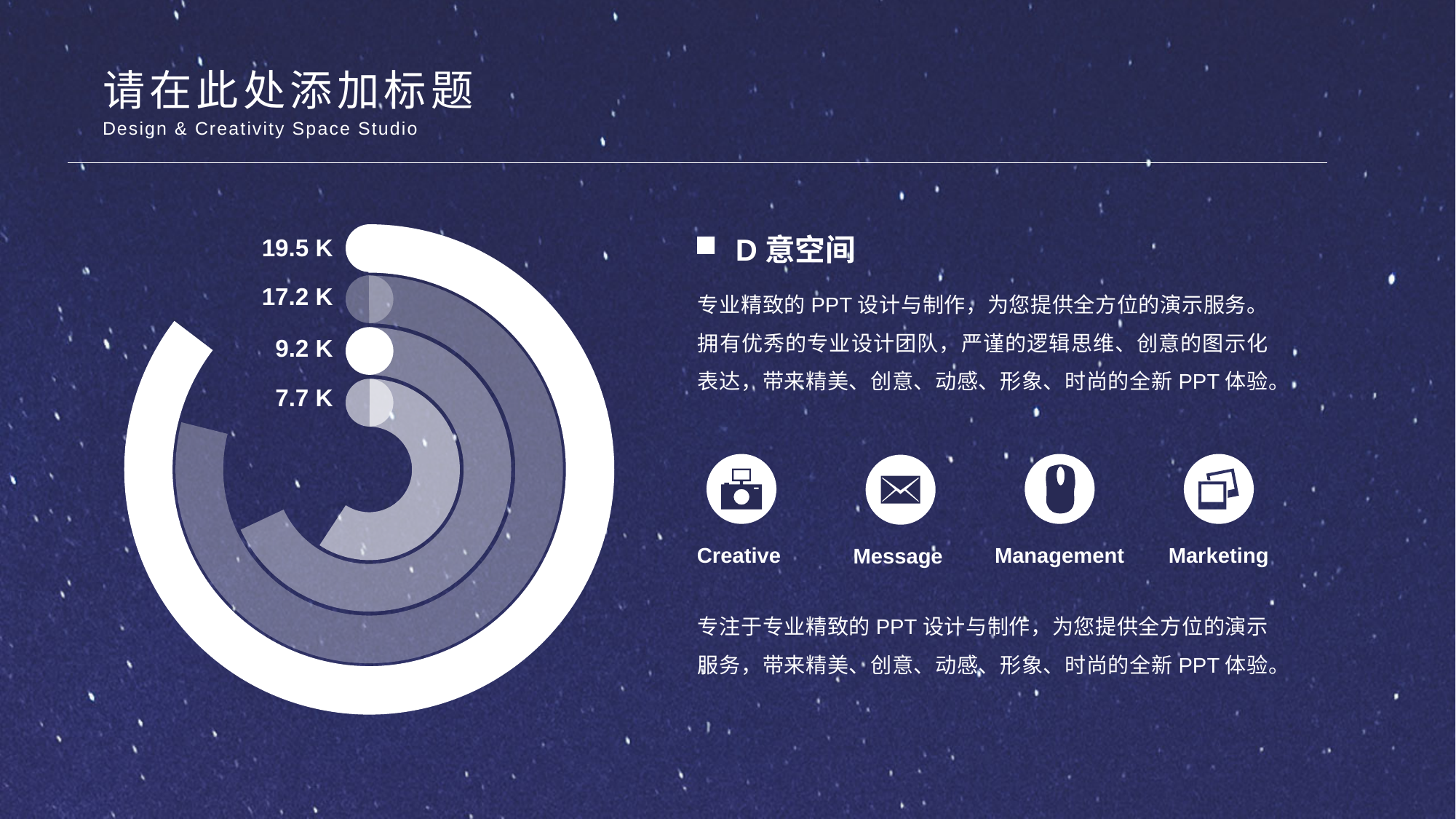

请在此处添加标题
Design & Creativity Space Studio

D意空间
19.5 K
专业精致的PPT设计与制作，为您提供全方位的演示服务。拥有优秀的专业设计团队，严谨的逻辑思维、创意的图示化表达，带来精美、创意、动感、形象、时尚的全新PPT体验。

17.2 K

9.2 K
7.7 K

Management
Marketing
Creative
Message
专注于专业精致的PPT设计与制作，为您提供全方位的演示服务，带来精美、创意、动感、形象、时尚的全新PPT体验。